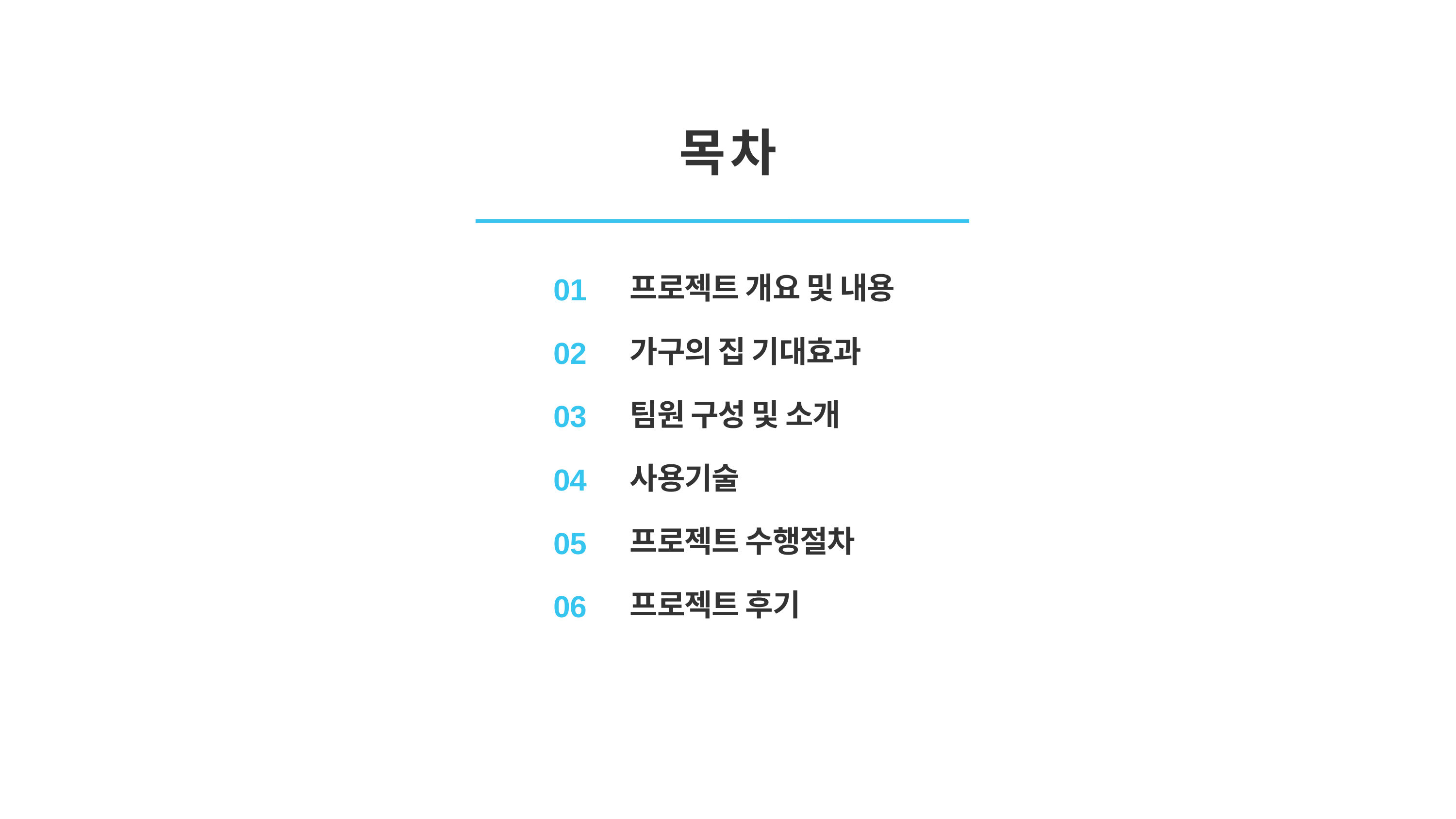

목 차

프로젝트 개요 및 내용
가구의 집 기대효과
팀원 구성 및 소개
사용기술
프로젝트 수행절차
프로젝트 후기
01
02
03
04
05
06